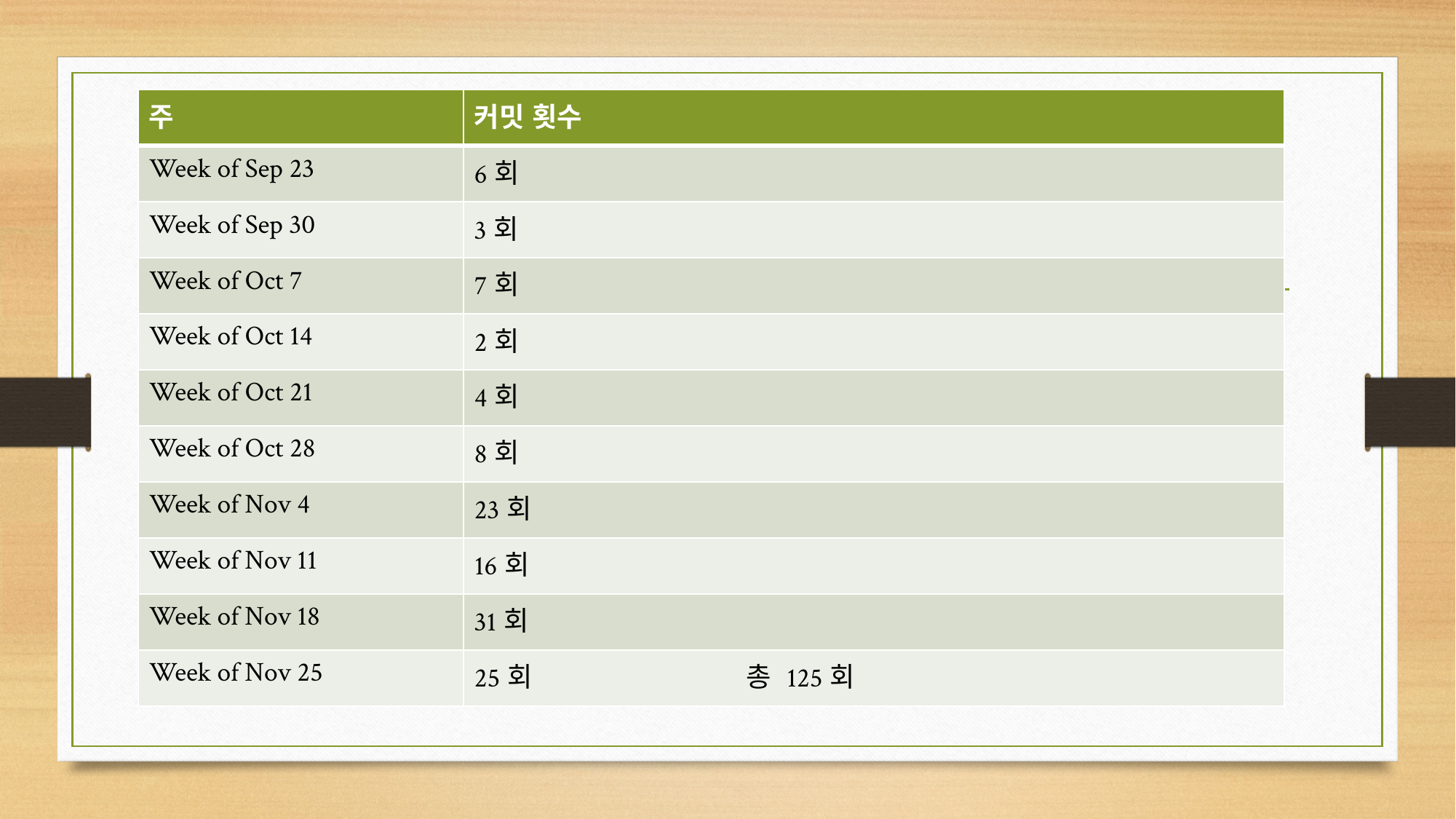

| 주 | 커밋 횟수 |
| --- | --- |
| Week of Sep 23 | 6회 |
| Week of Sep 30 | 3회 |
| Week of Oct 7 | 7회 |
| Week of Oct 14 | 2회 |
| Week of Oct 21 | 4회 |
| Week of Oct 28 | 8회 |
| Week of Nov 4 | 23회 |
| Week of Nov 11 | 16회 |
| Week of Nov 18 | 31회 |
| Week of Nov 25 | 25회 총 125회 |